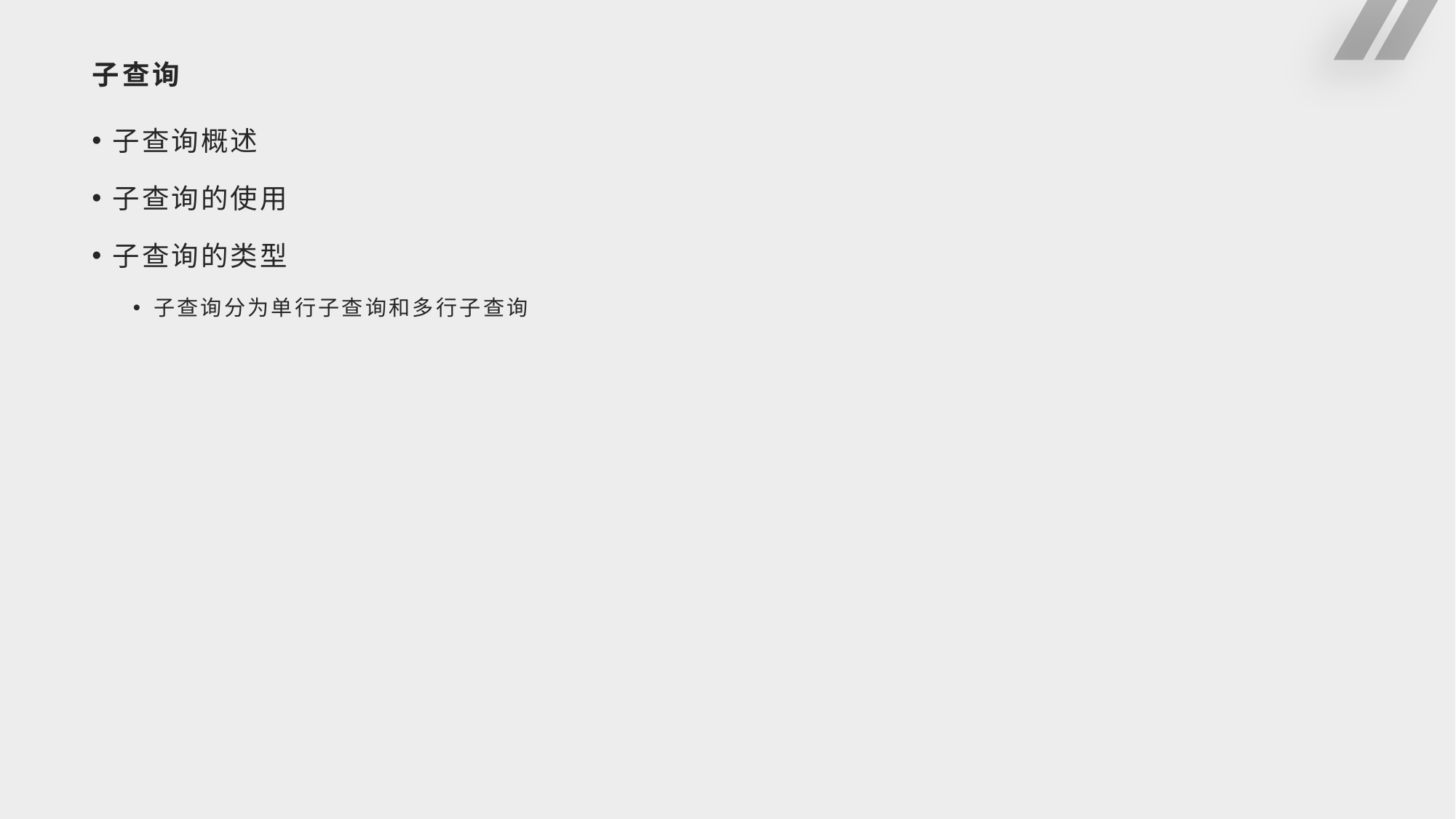

# 子查询
子查询概述
子查询的使用
子查询的类型
子查询分为单行子查询和多行子查询